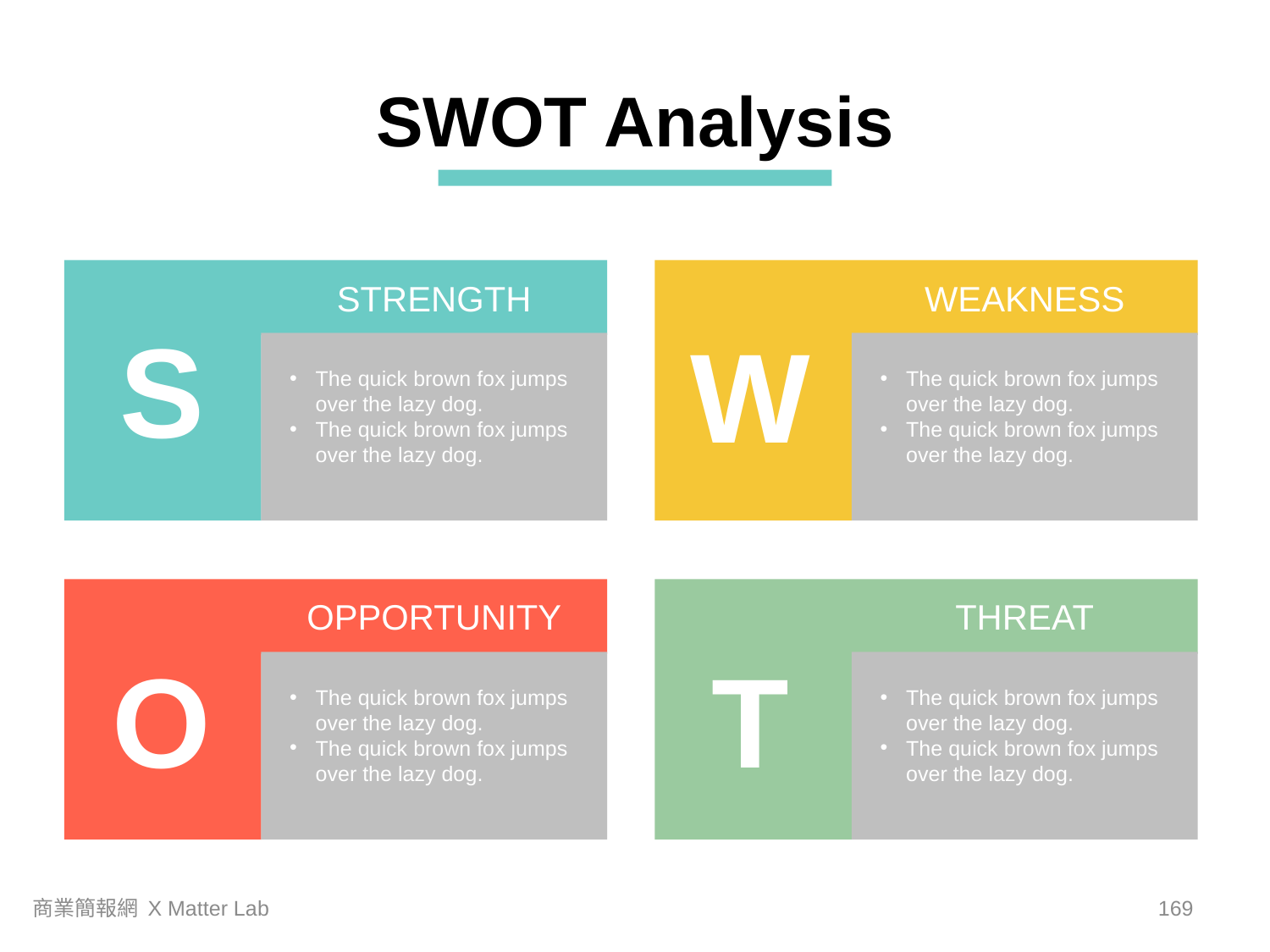

SWOT Analysis

STRENGTH
WEAKNESS
S
W
The quick brown fox jumps over the lazy dog.
The quick brown fox jumps over the lazy dog.
The quick brown fox jumps over the lazy dog.
The quick brown fox jumps over the lazy dog.

OPPORTUNITY
THREAT
O
T
The quick brown fox jumps over the lazy dog.
The quick brown fox jumps over the lazy dog.
The quick brown fox jumps over the lazy dog.
The quick brown fox jumps over the lazy dog.
商業簡報網 X Matter Lab
169